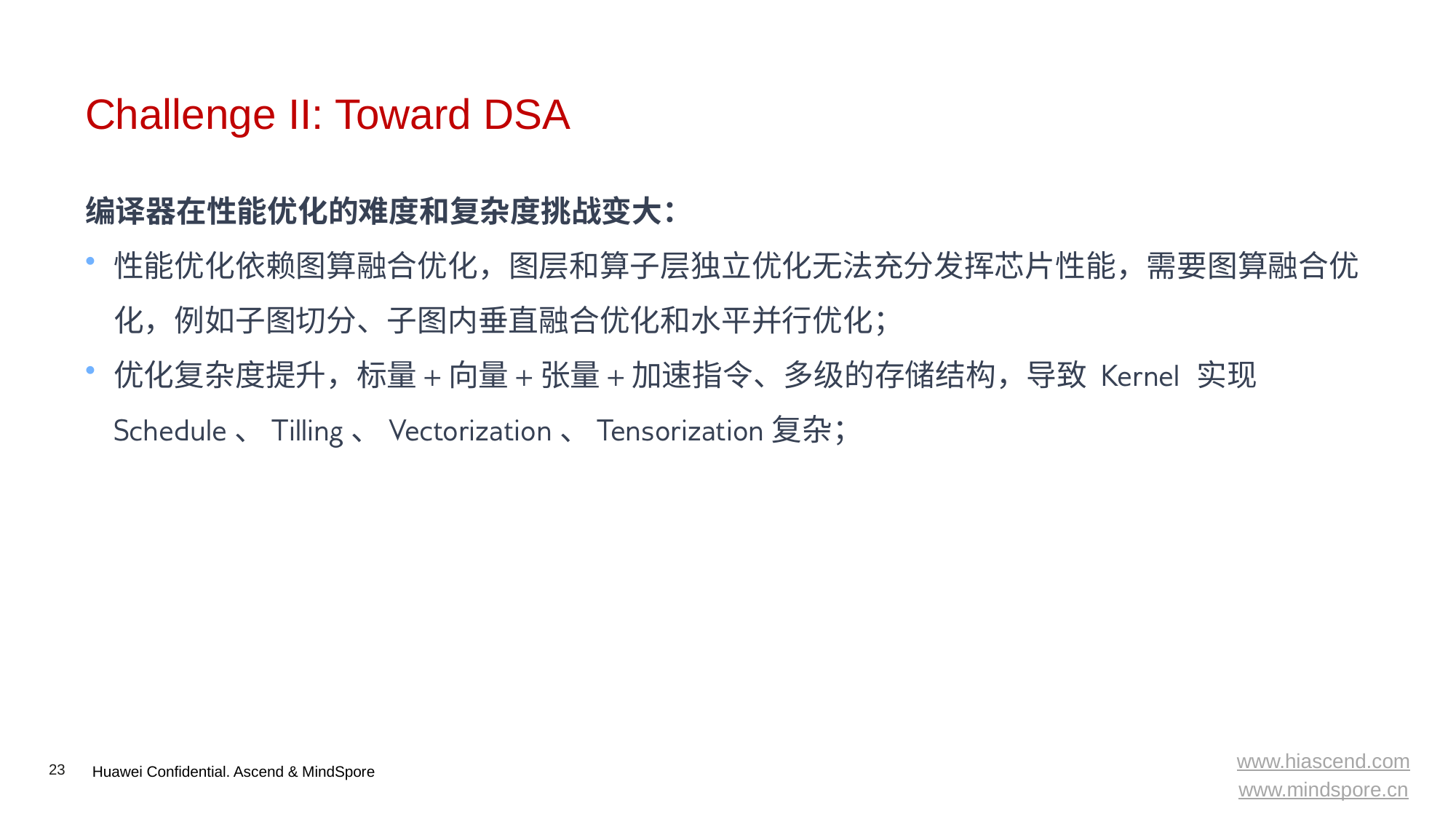

# Challenge II: Toward DSA
编译器在性能优化的难度和复杂度挑战变大：
性能优化依赖图算融合优化，图层和算子层独立优化无法充分发挥芯片性能，需要图算融合优化，例如子图切分、子图内垂直融合优化和水平并行优化；
优化复杂度提升，标量+向量+张量+加速指令、多级的存储结构，导致 Kernel 实现 Schedule、Tilling、Vectorization、Tensorization复杂；